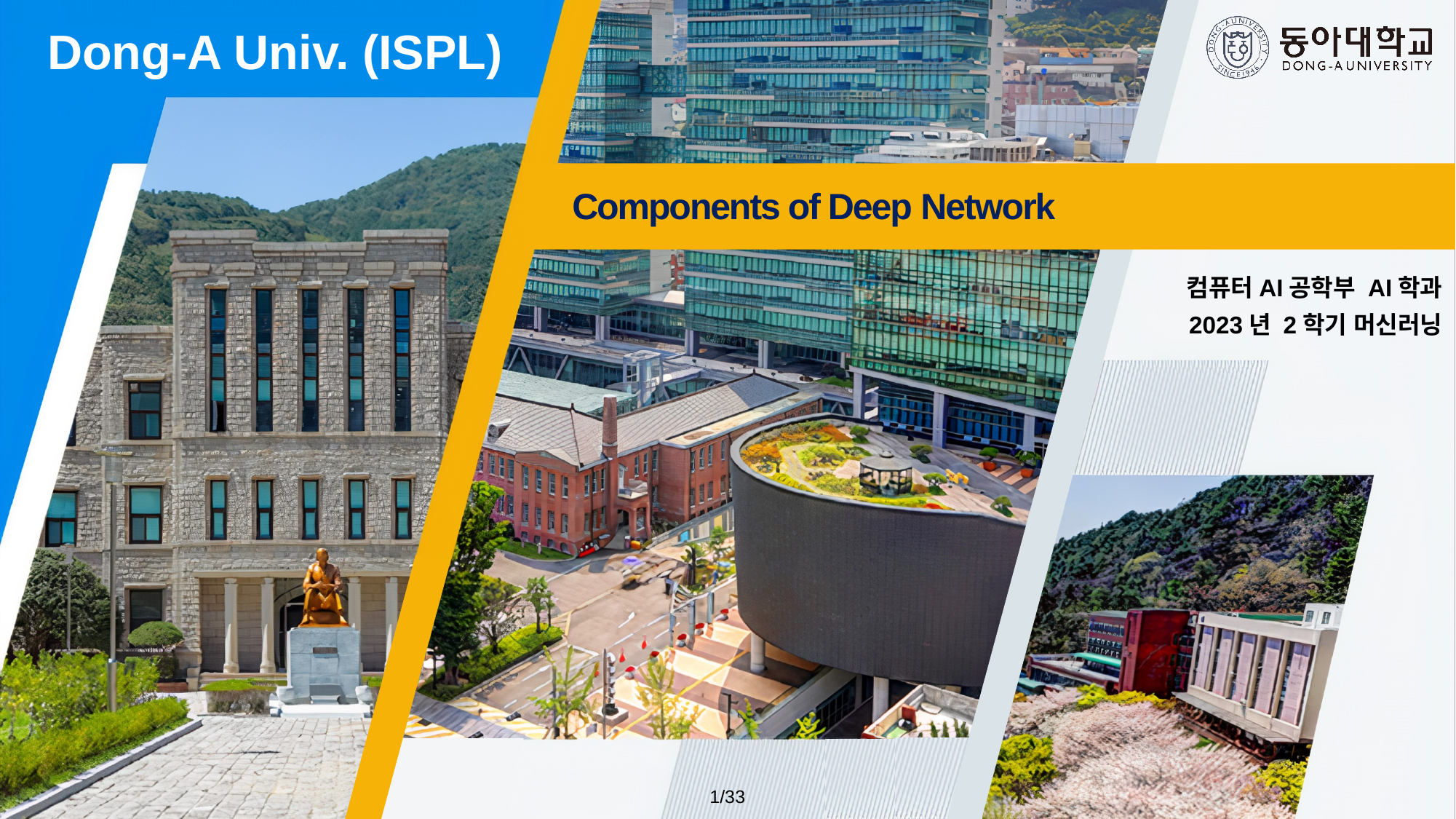

Components of Deep Network
컴퓨터AI공학부 AI학과
2023년 2학기 머신러닝